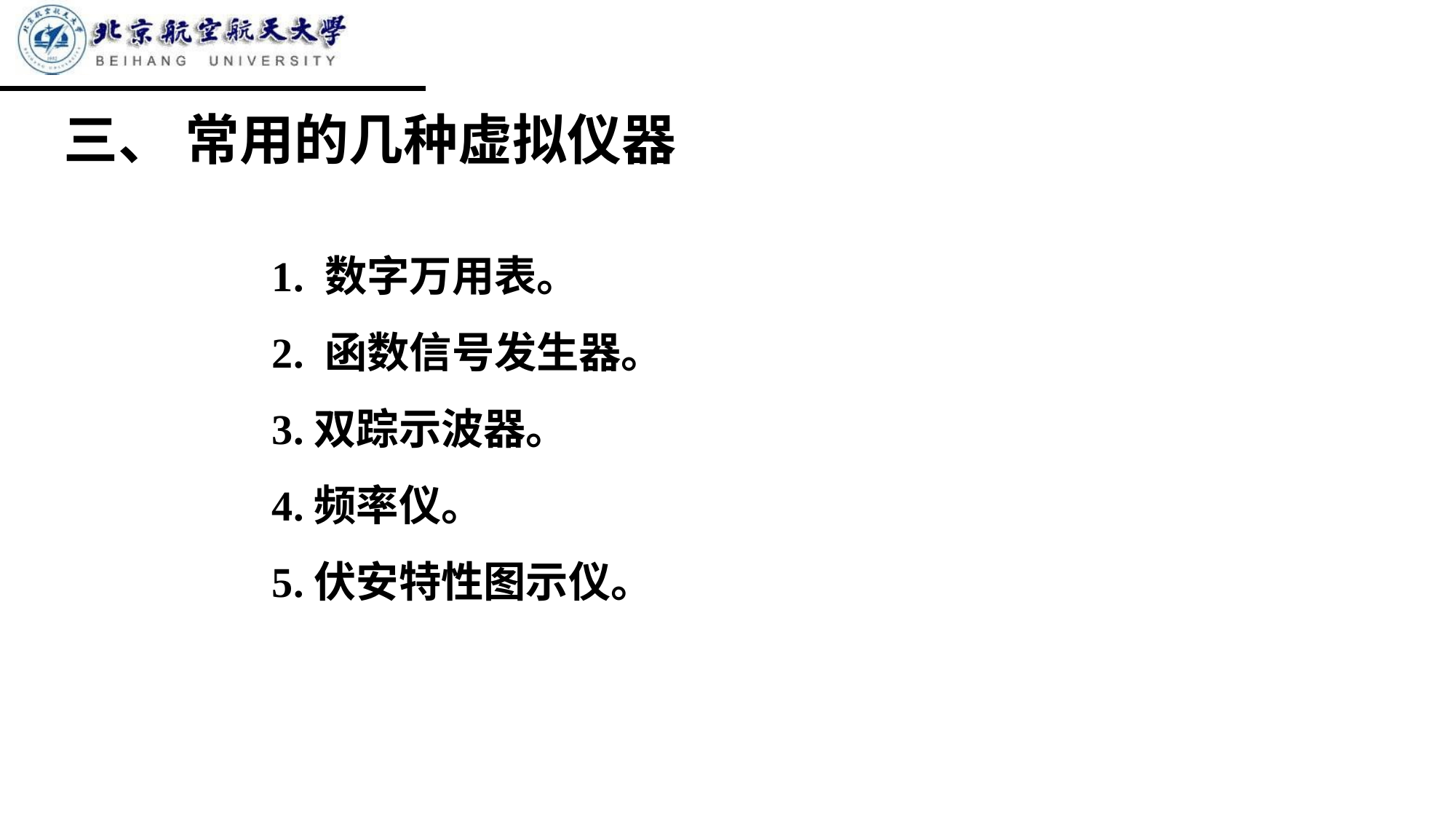

三、 常用的几种虚拟仪器
    1. 数字万用表。
    2. 函数信号发生器。
    3.双踪示波器。
    4.频率仪。
    5.伏安特性图示仪。